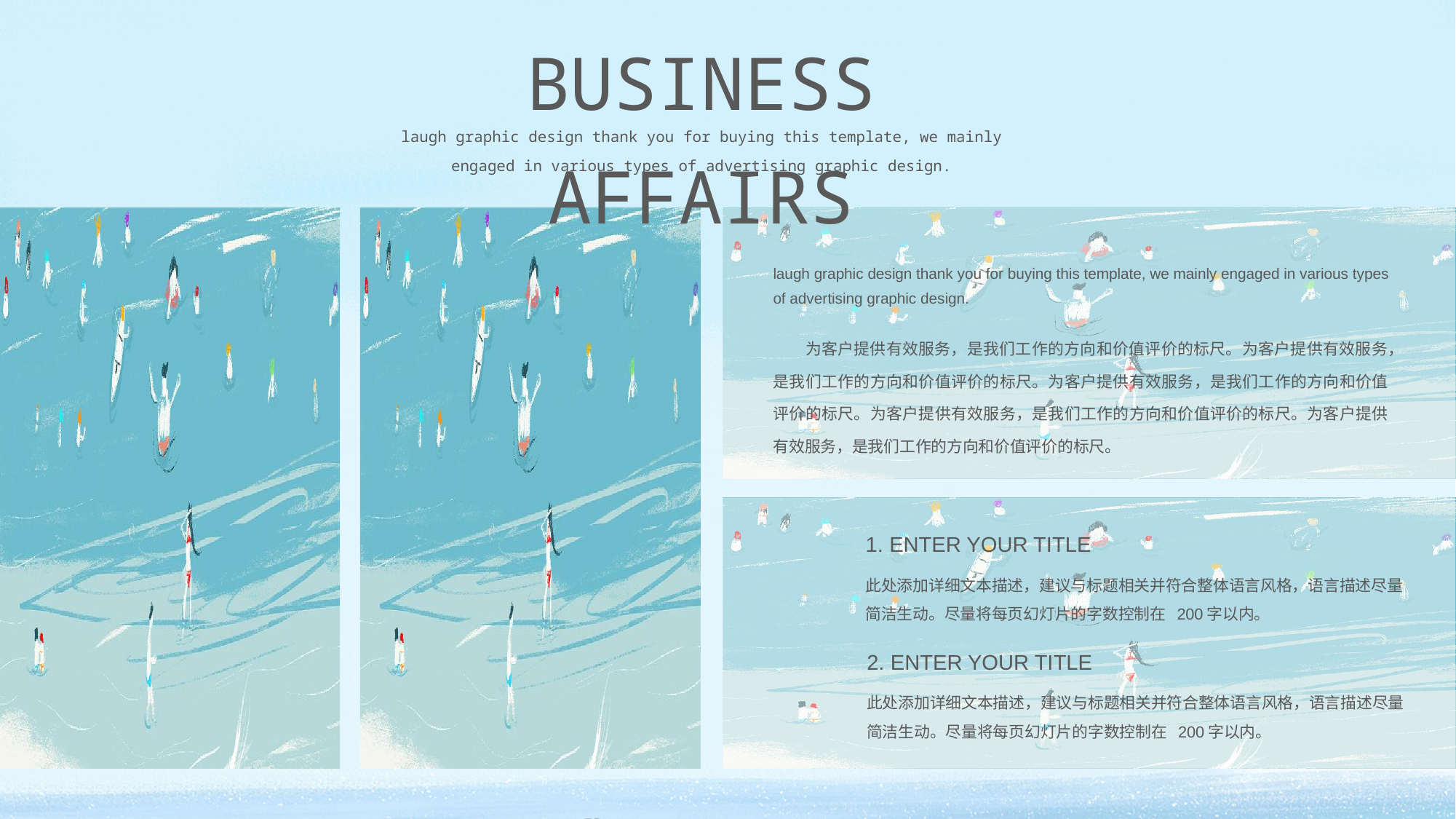

BUSINESS AFFAIRS
laugh graphic design thank you for buying this template, we mainly engaged in various types of advertising graphic design.

laugh graphic design thank you for buying this template, we mainly engaged in various types of advertising graphic design.
　　为客户提供有效服务，是我们工作的方向和价值评价的标尺。为客户提供有效服务，是我们工作的方向和价值评价的标尺。为客户提供有效服务，是我们工作的方向和价值评价的标尺。为客户提供有效服务，是我们工作的方向和价值评价的标尺。为客户提供有效服务，是我们工作的方向和价值评价的标尺。

1. ENTER YOUR TITLE
此处添加详细文本描述，建议与标题相关并符合整体语言风格，语言描述尽量简洁生动。尽量将每页幻灯片的字数控制在  200字以内。
2. ENTER YOUR TITLE
此处添加详细文本描述，建议与标题相关并符合整体语言风格，语言描述尽量简洁生动。尽量将每页幻灯片的字数控制在  200字以内。